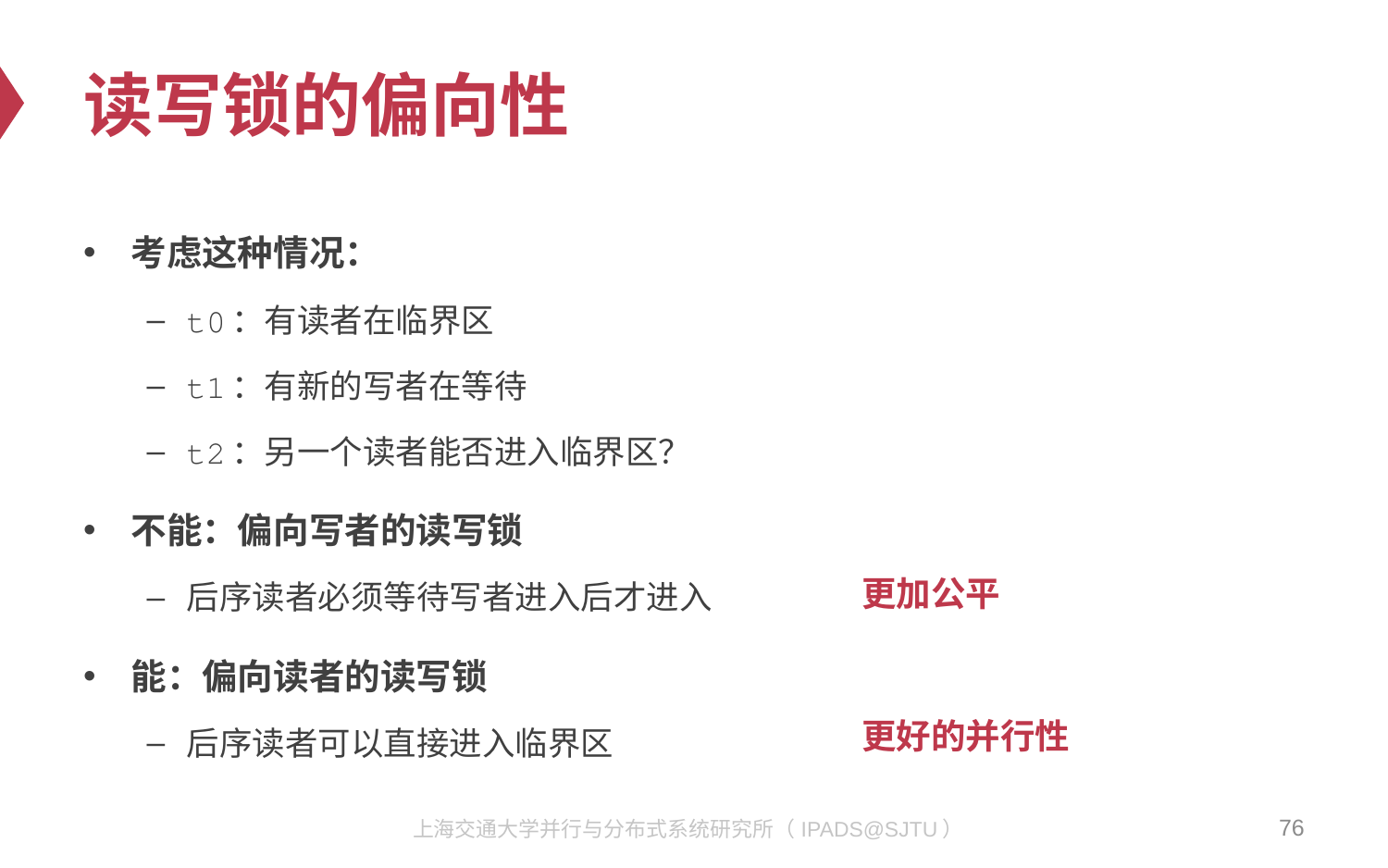

# 读写锁的偏向性
考虑这种情况：
t0：有读者在临界区
t1：有新的写者在等待
t2：另一个读者能否进入临界区？
不能：偏向写者的读写锁
后序读者必须等待写者进入后才进入
能：偏向读者的读写锁
后序读者可以直接进入临界区

更加公平
更好的并行性
76
上海交通大学并行与分布式系统研究所（IPADS@SJTU）